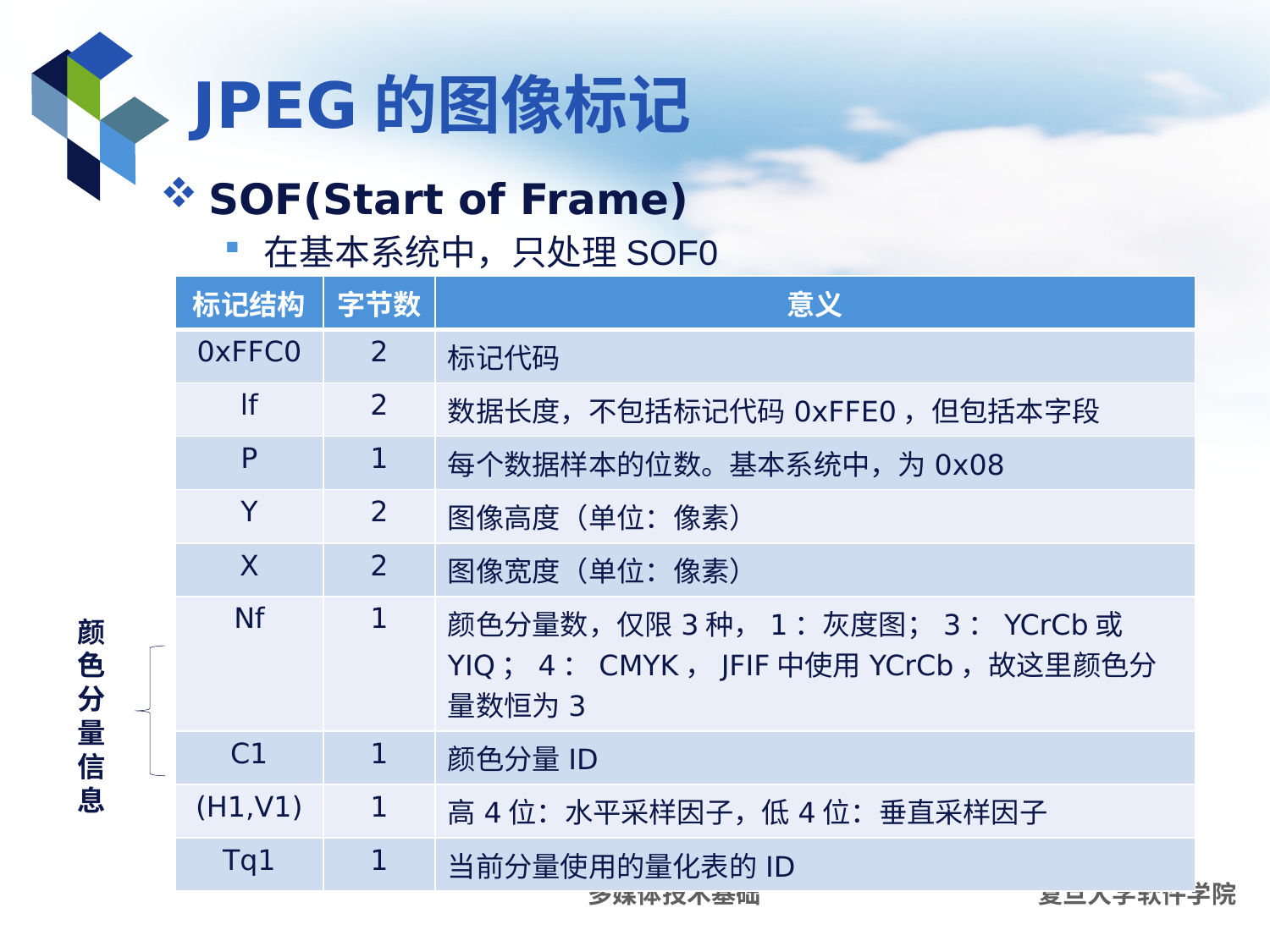

# JPEG的图像标记
SOF(Start of Frame)
在基本系统中，只处理SOF0

颜色分量信息应该重复出现，有多少个颜色分量数Nf，就出现多少次（一般为3次）
| 标记结构 | 字节数 | 意义 |
| --- | --- | --- |
| 0xFFC0 | 2 | 标记代码 |
| lf | 2 | 数据长度，不包括标记代码0xFFE0，但包括本字段 |
| P | 1 | 每个数据样本的位数。基本系统中，为0x08 |
| Y | 2 | 图像高度（单位：像素） |
| X | 2 | 图像宽度（单位：像素） |
| Nf | 1 | 颜色分量数，仅限3种，1：灰度图；3：YCrCb或YIQ；4：CMYK，JFIF中使用YCrCb，故这里颜色分量数恒为3 |
| C1 | 1 | 颜色分量ID |
| (H1,V1) | 1 | 高4位：水平采样因子，低4位：垂直采样因子 |
| Tq1 | 1 | 当前分量使用的量化表的ID |
颜色分量信息

多媒体技术基础